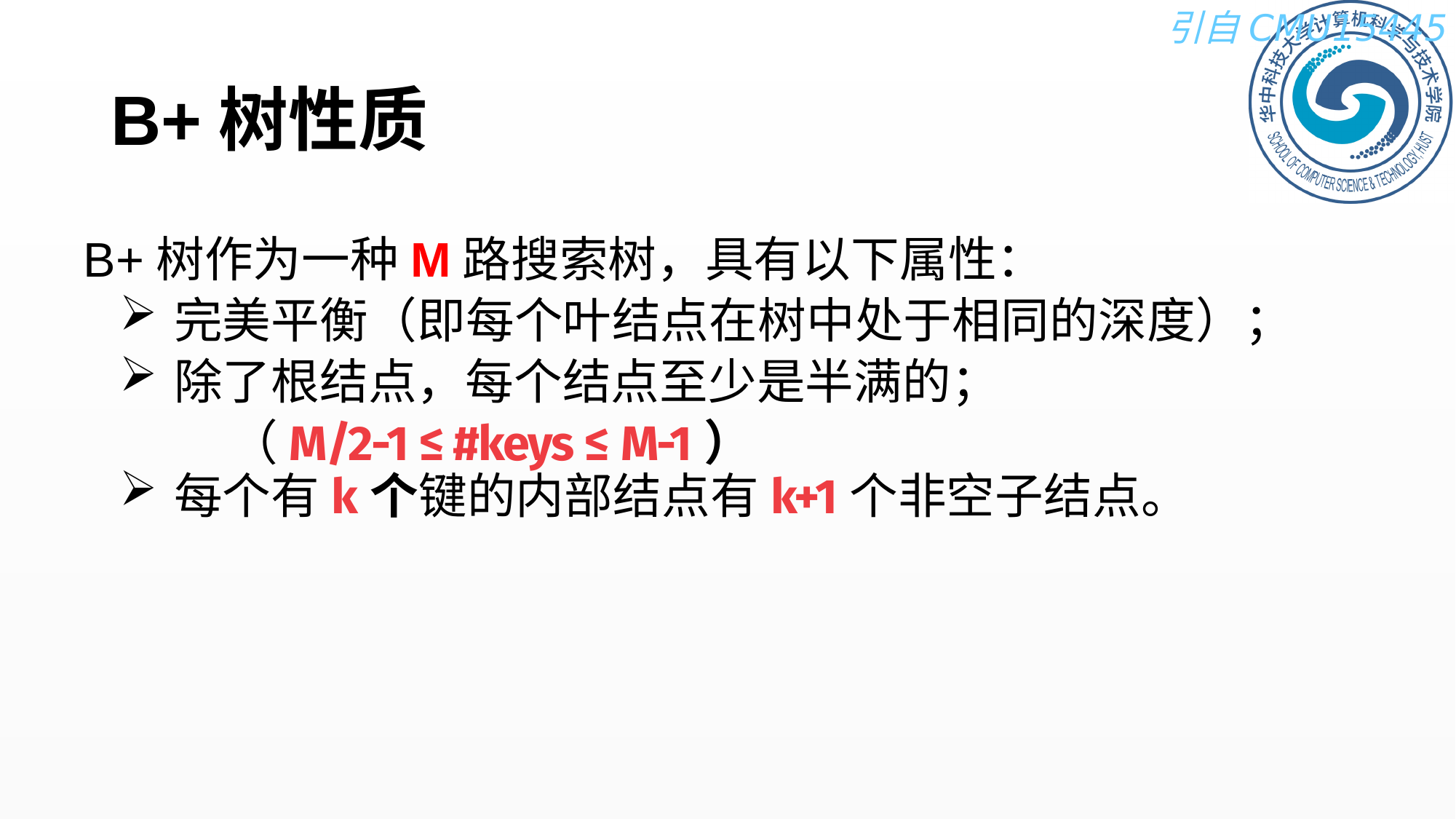

# B+树性质
B+树作为一种M路搜索树，具有以下属性：
完美平衡（即每个叶结点在树中处于相同的深度）；
除了根结点，每个结点至少是半满的；
         （M/2-1 ≤ #keys ≤ M-1）
每个有k个键的内部结点有k+1个非空子结点。
56